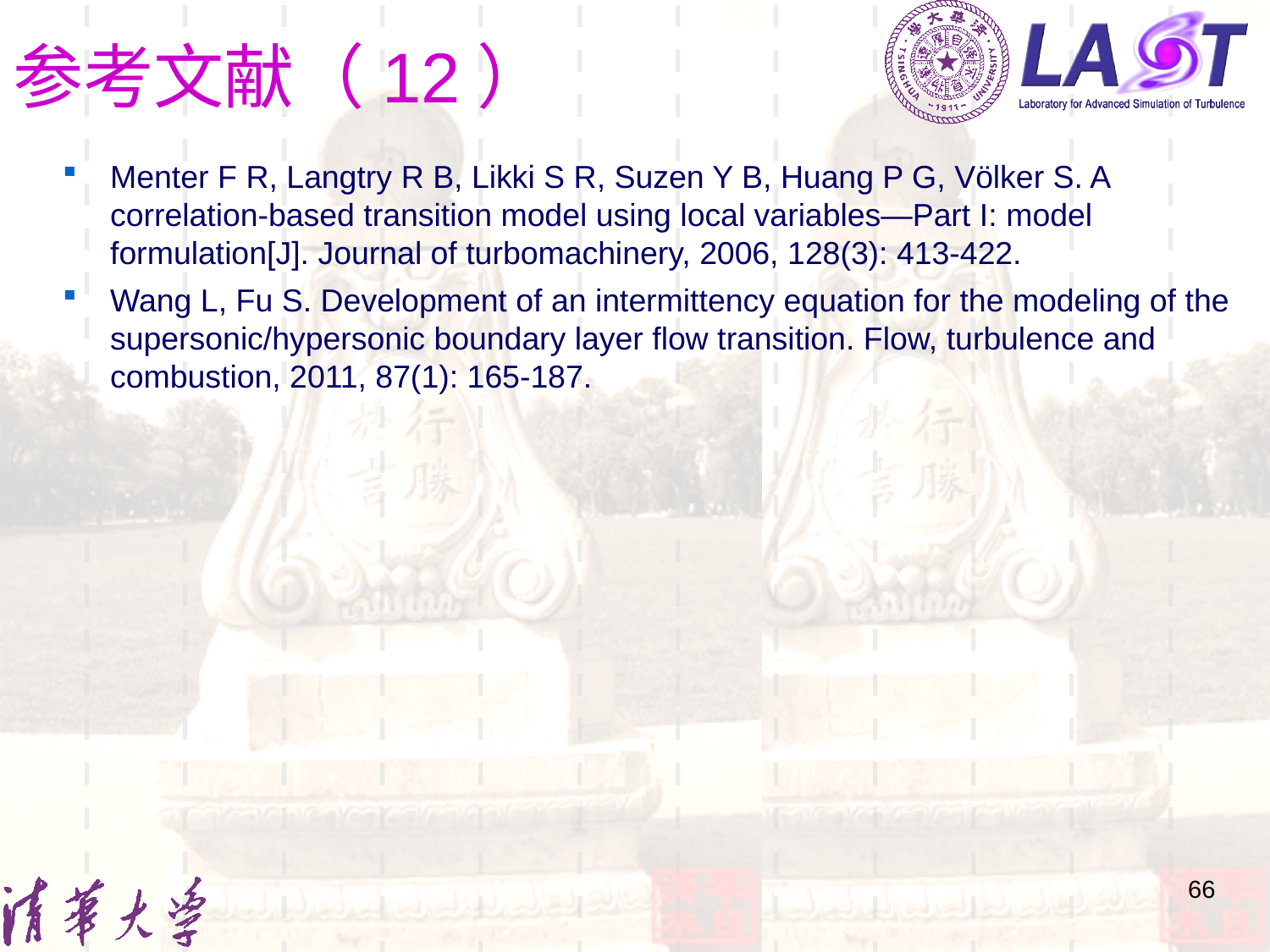

# 参考文献（12）
Menter F R, Langtry R B, Likki S R, Suzen Y B, Huang P G, Völker S. A correlation-based transition model using local variables—Part I: model formulation[J]. Journal of turbomachinery, 2006, 128(3): 413-422.
Wang L, Fu S. Development of an intermittency equation for the modeling of the supersonic/hypersonic boundary layer flow transition. Flow, turbulence and combustion, 2011, 87(1): 165-187.

66